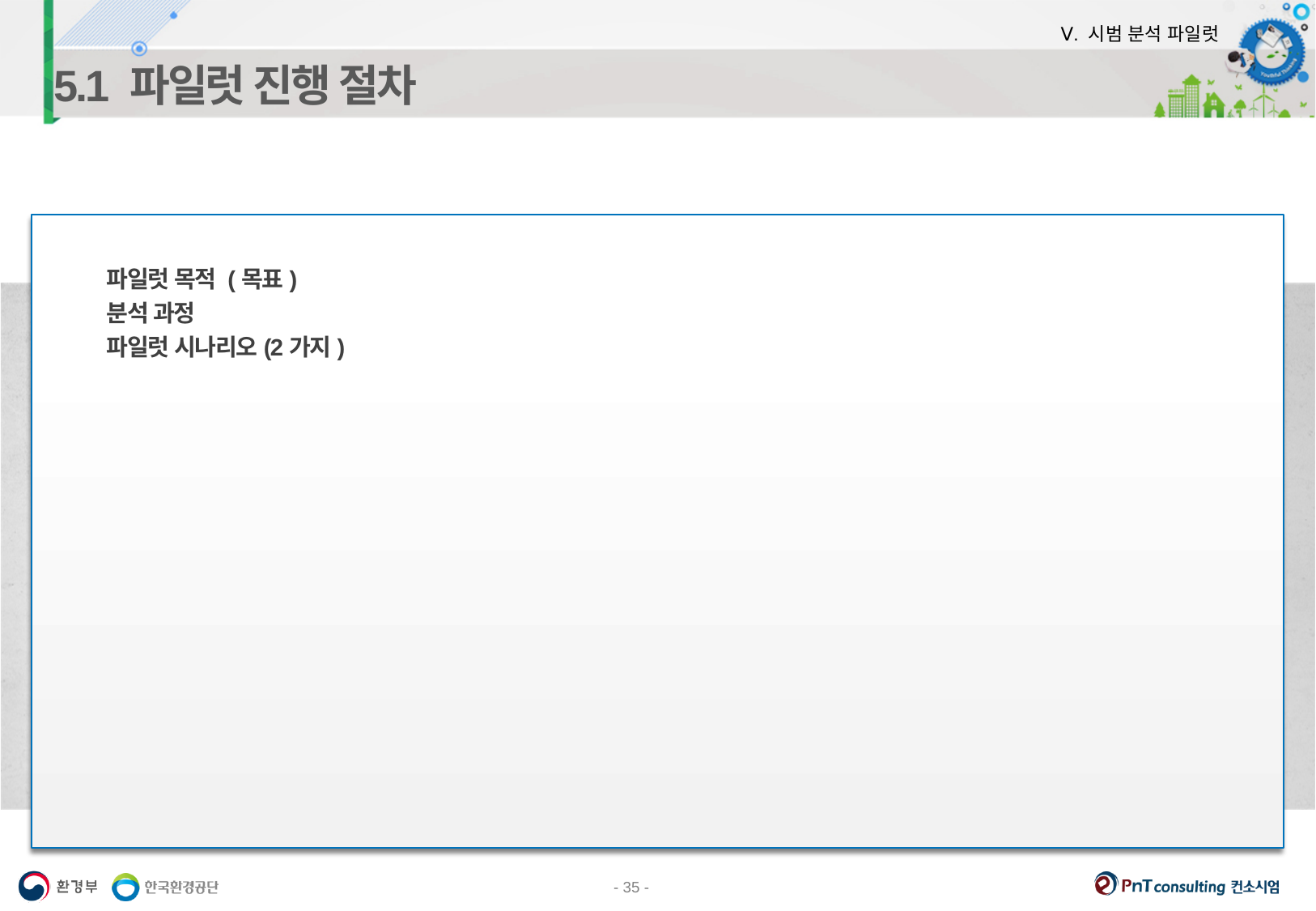

Ⅴ. 시범 분석 파일럿
5.1 파일럿 진행 절차
파일럿 목적 (목표)
분석 과정
파일럿 시나리오(2가지)